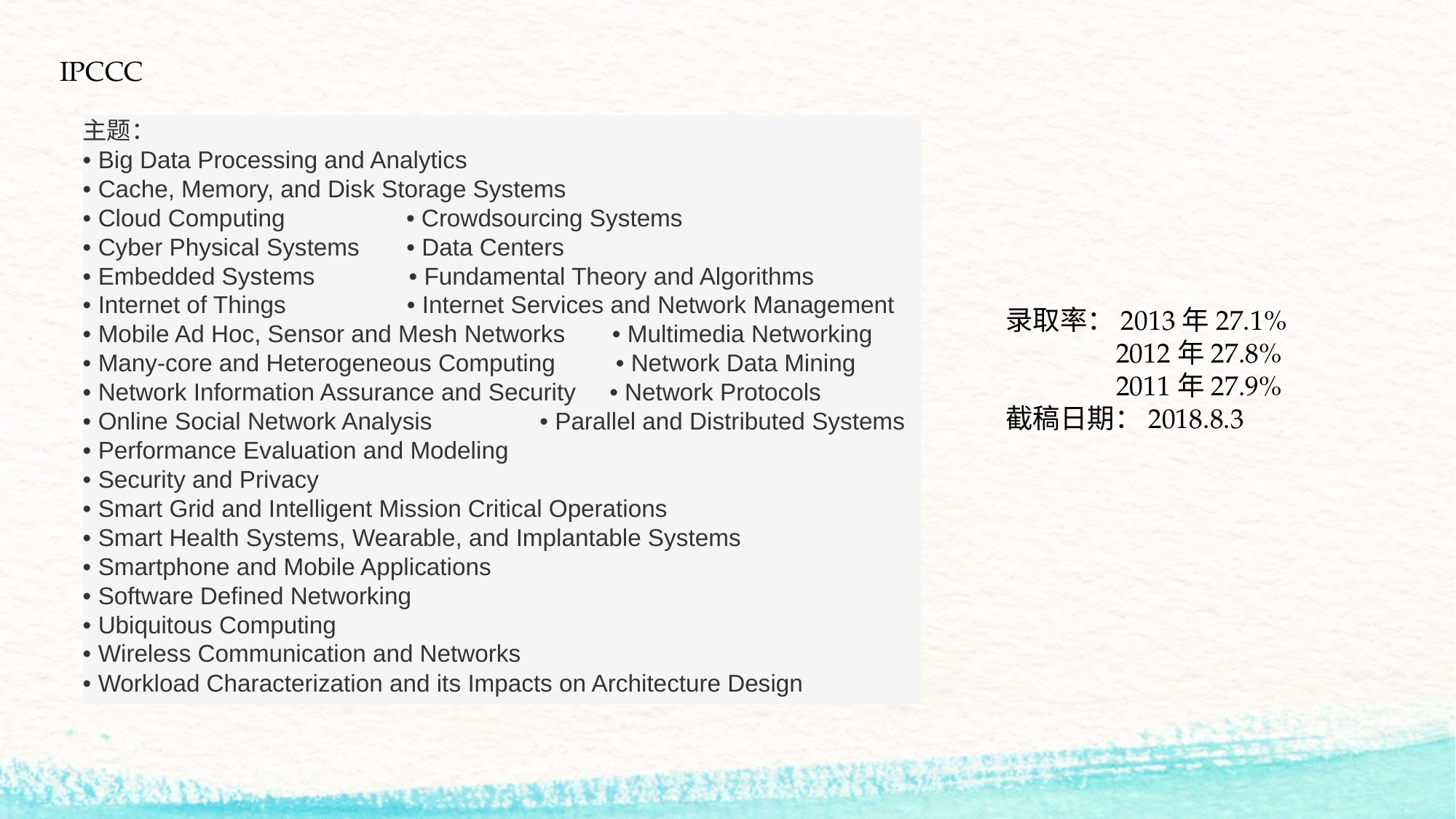

IPCCC
主题：
• Big Data Processing and Analytics
• Cache, Memory, and Disk Storage Systems
• Cloud Computing                  • Crowdsourcing Systems
• Cyber Physical Systems       • Data Centers
• Embedded Systems              • Fundamental Theory and Algorithms
• Internet of Things                  • Internet Services and Network Management
• Mobile Ad Hoc, Sensor and Mesh Networks       • Multimedia Networking
• Many-core and Heterogeneous Computing         • Network Data Mining
• Network Information Assurance and Security     • Network Protocols
• Online Social Network Analysis                • Parallel and Distributed Systems
• Performance Evaluation and Modeling
• Security and Privacy
• Smart Grid and Intelligent Mission Critical Operations
• Smart Health Systems, Wearable, and Implantable Systems
• Smartphone and Mobile Applications
• Software Defined Networking
• Ubiquitous Computing
• Wireless Communication and Networks
• Workload Characterization and its Impacts on Architecture Design
录取率：2013年27.1%
                2012年27.8%
                2011年27.9%
截稿日期：2018.8.3